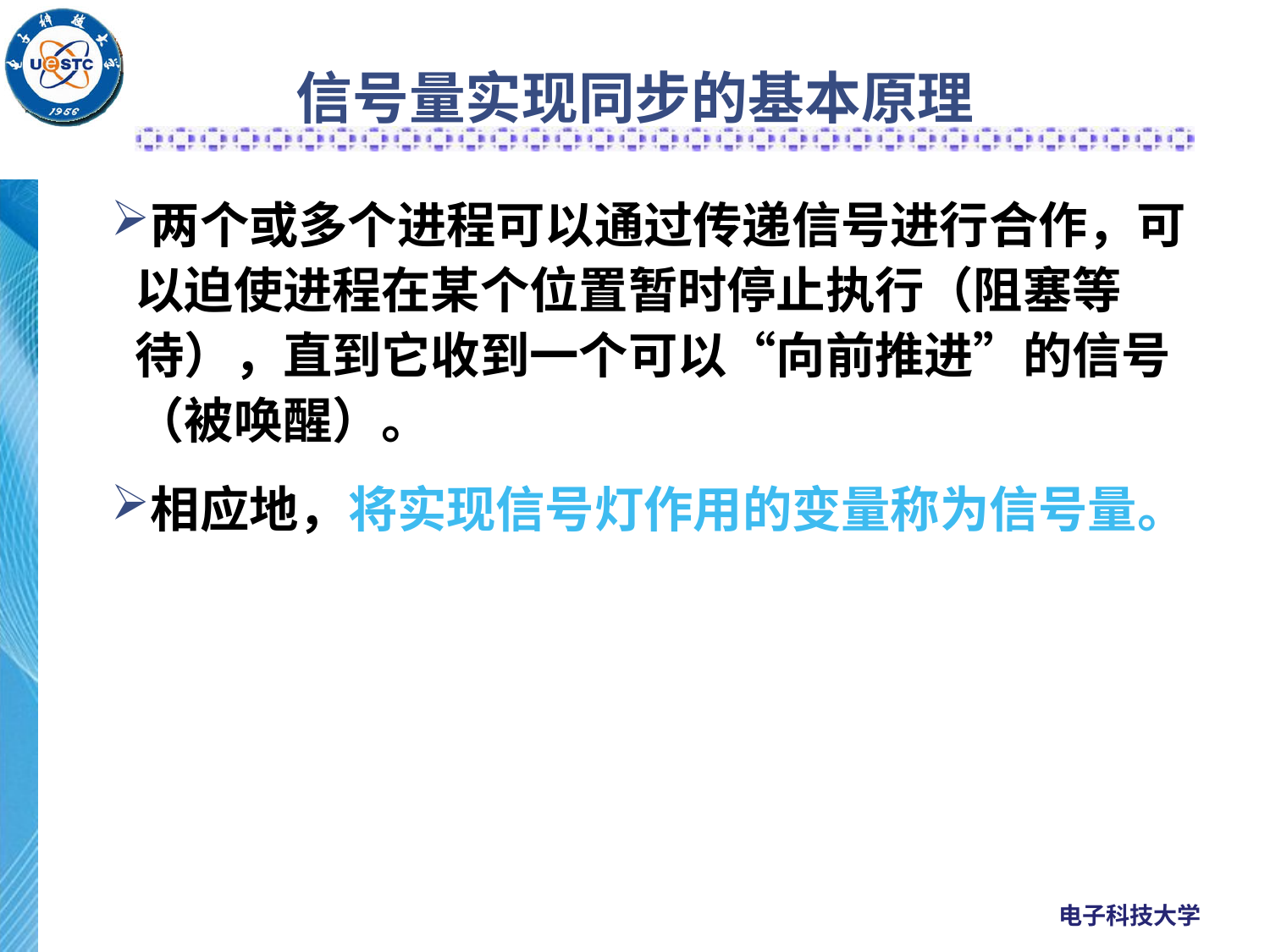

# 信号量实现同步的基本原理
两个或多个进程可以通过传递信号进行合作，可以迫使进程在某个位置暂时停止执行（阻塞等待），直到它收到一个可以“向前推进”的信号（被唤醒）。
相应地，将实现信号灯作用的变量称为信号量。